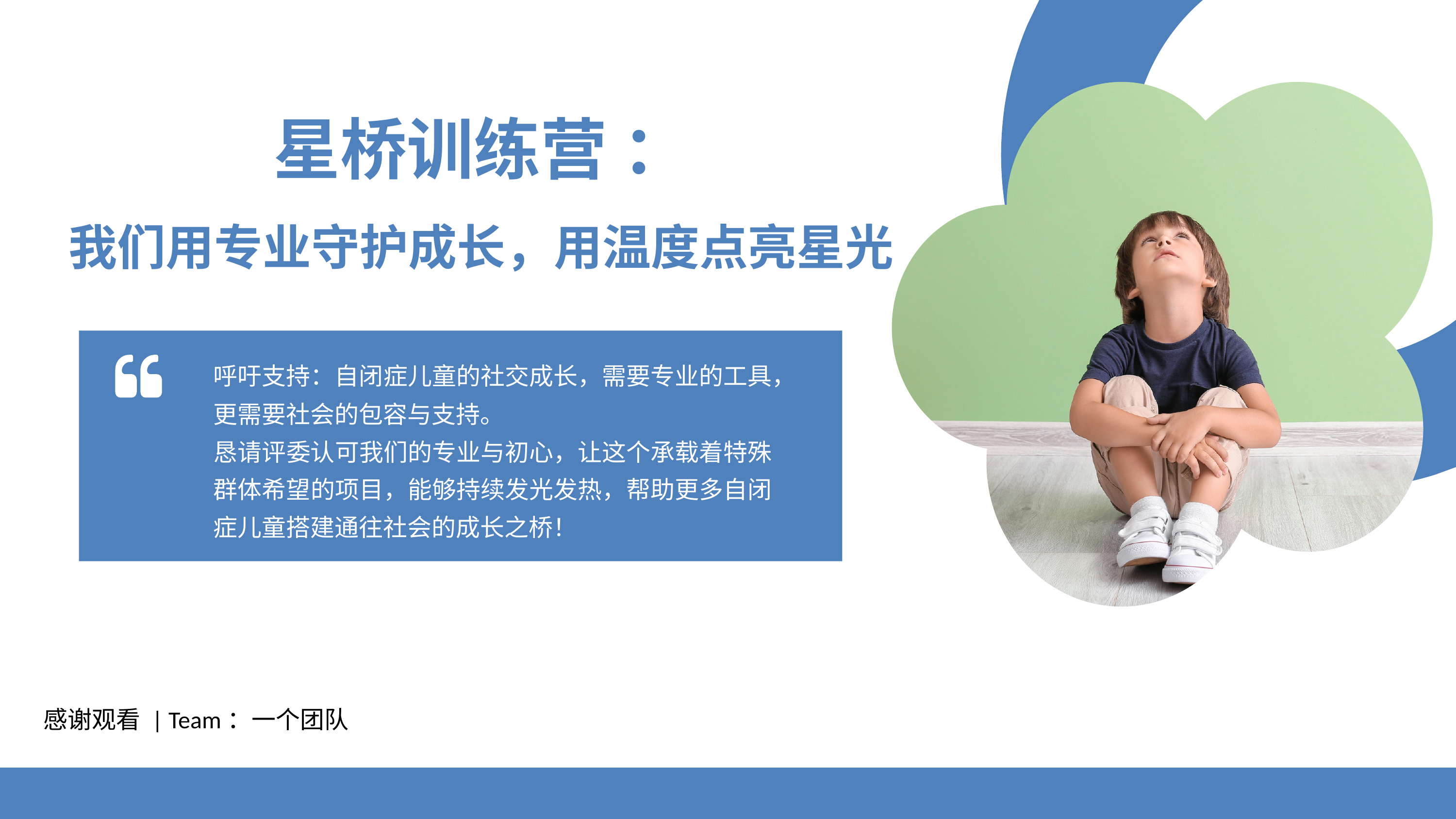

星桥训练营 ：
我们用专业守护成长，用温度点亮星光

呼吁支持：自闭症儿童的社交成长，需要专业的工具，更需要社会的包容与支持。
恳请评委认可我们的专业与初心，让这个承载着特殊群体希望的项目，能够持续发光发热，帮助更多自闭症儿童搭建通往社会的成长之桥！

感谢观看 | Team：一个团队